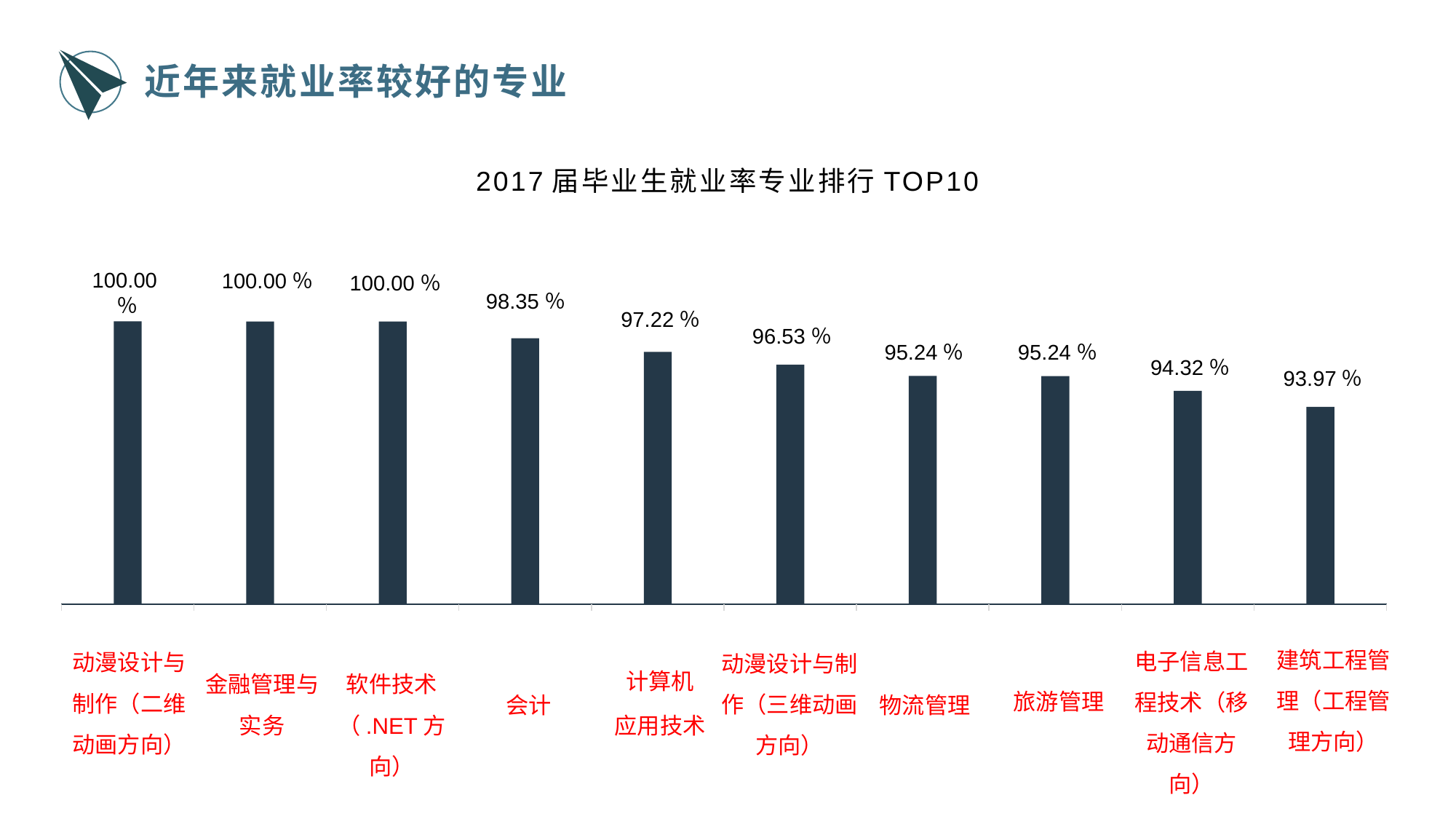

近年来就业率较好的专业
2017届毕业生就业率专业排行TOP10
100.00％
100.00％
100.00％
98.35％
97.22％

96.53％
95.24％
95.24％

94.32％
93.97％

建筑工程管理（工程管理方向）
电子信息工程技术（移动通信方向）
动漫设计与制作（三维动画方向）
动漫设计与制作（二维动画方向）
计算机
应用技术
金融管理与实务
软件技术（.NET方向）
旅游管理
会计
物流管理